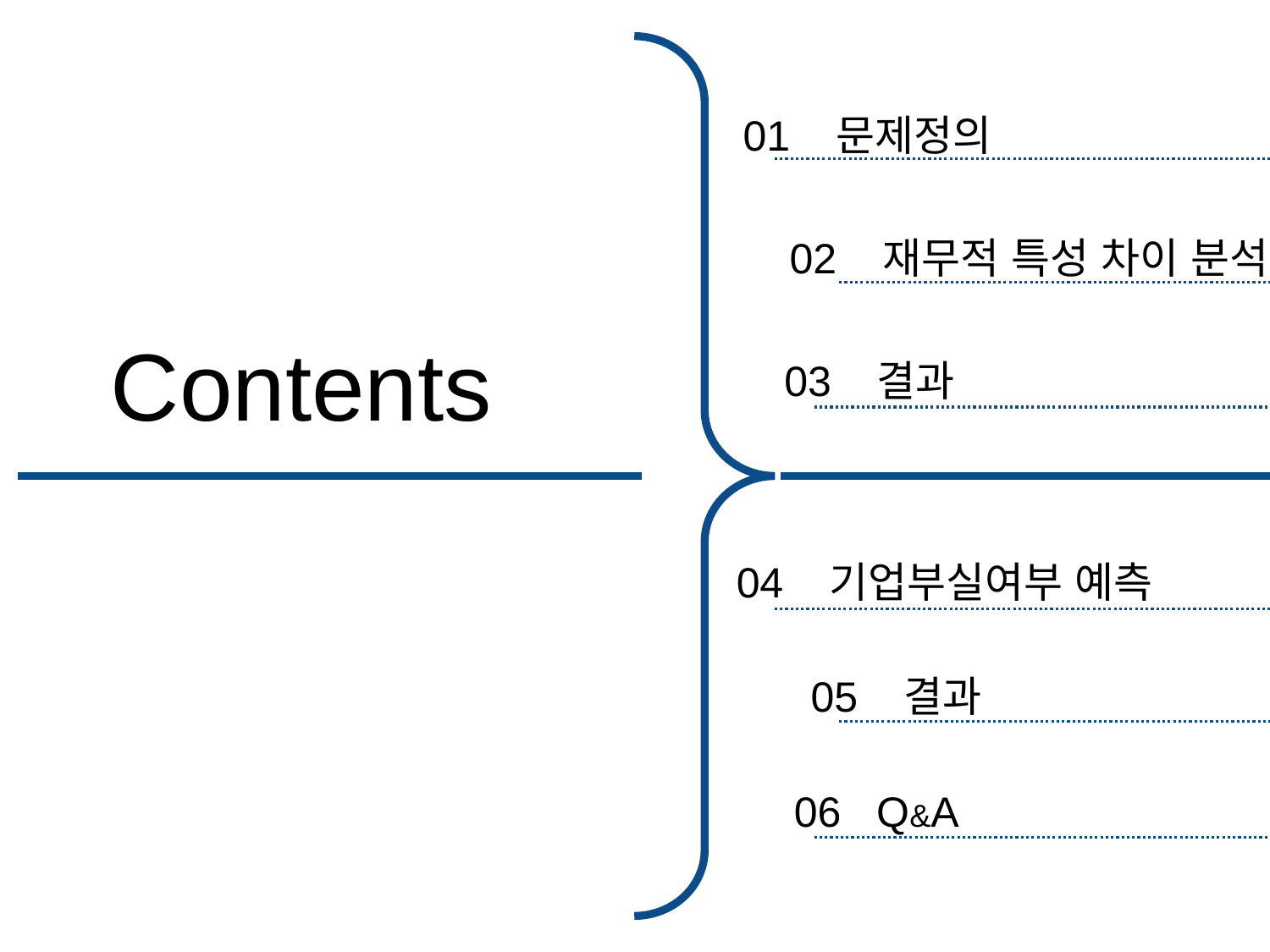

01   문제정의
02   재무적 특성 차이 분석
Contents
03   결과
04   기업부실여부 예측
05   결과
06   Q&A